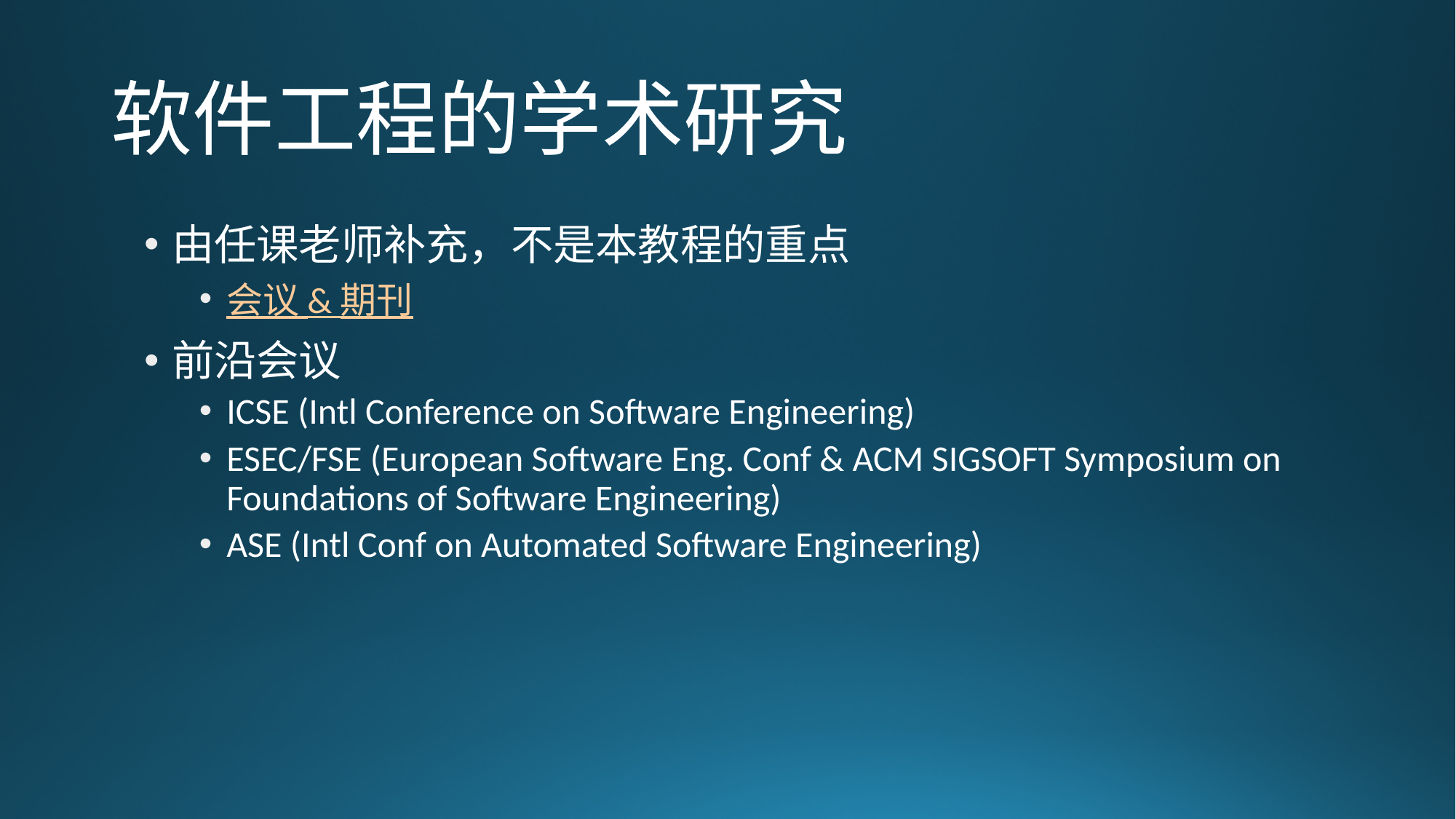

# 软件工程的学术研究
由任课老师补充，不是本教程的重点
会议 & 期刊
前沿会议
ICSE (Intl Conference on Software Engineering)
ESEC/FSE (European Software Eng. Conf & ACM SIGSOFT Symposium on Foundations of Software Engineering)
ASE (Intl Conf on Automated Software Engineering)